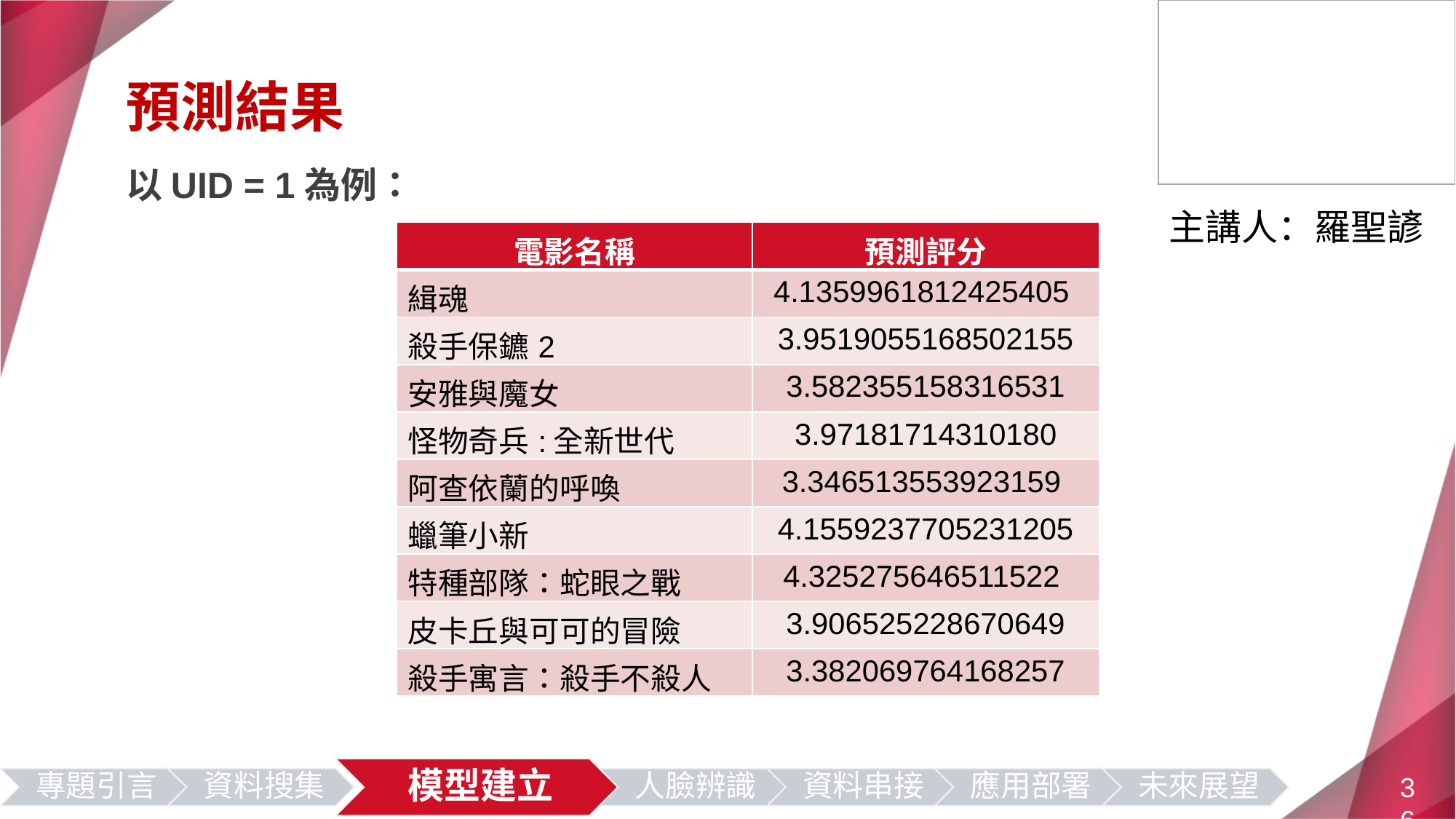

預測結果
以UID = 1為例：
主講人：羅聖諺
| 電影名稱 | 預測評分 |
| --- | --- |
| 緝魂 | 4.1359961812425405 |
| 殺手保鑣2 | 3.9519055168502155 |
| 安雅與魔女 | 3.582355158316531 |
| 怪物奇兵:全新世代 | 3.97181714310180 |
| 阿查依蘭的呼喚 | 3.346513553923159 |
| 蠟筆小新 | 4.1559237705231205 |
| 特種部隊：蛇眼之戰 | 4.325275646511522 |
| 皮卡丘與可可的冒險 | 3.906525228670649 |
| 殺手寓言：殺手不殺人 | 3.382069764168257 |
專題引言
資料搜集
模型建立
人臉辨識
資料串接
應用部署
未來展望
36